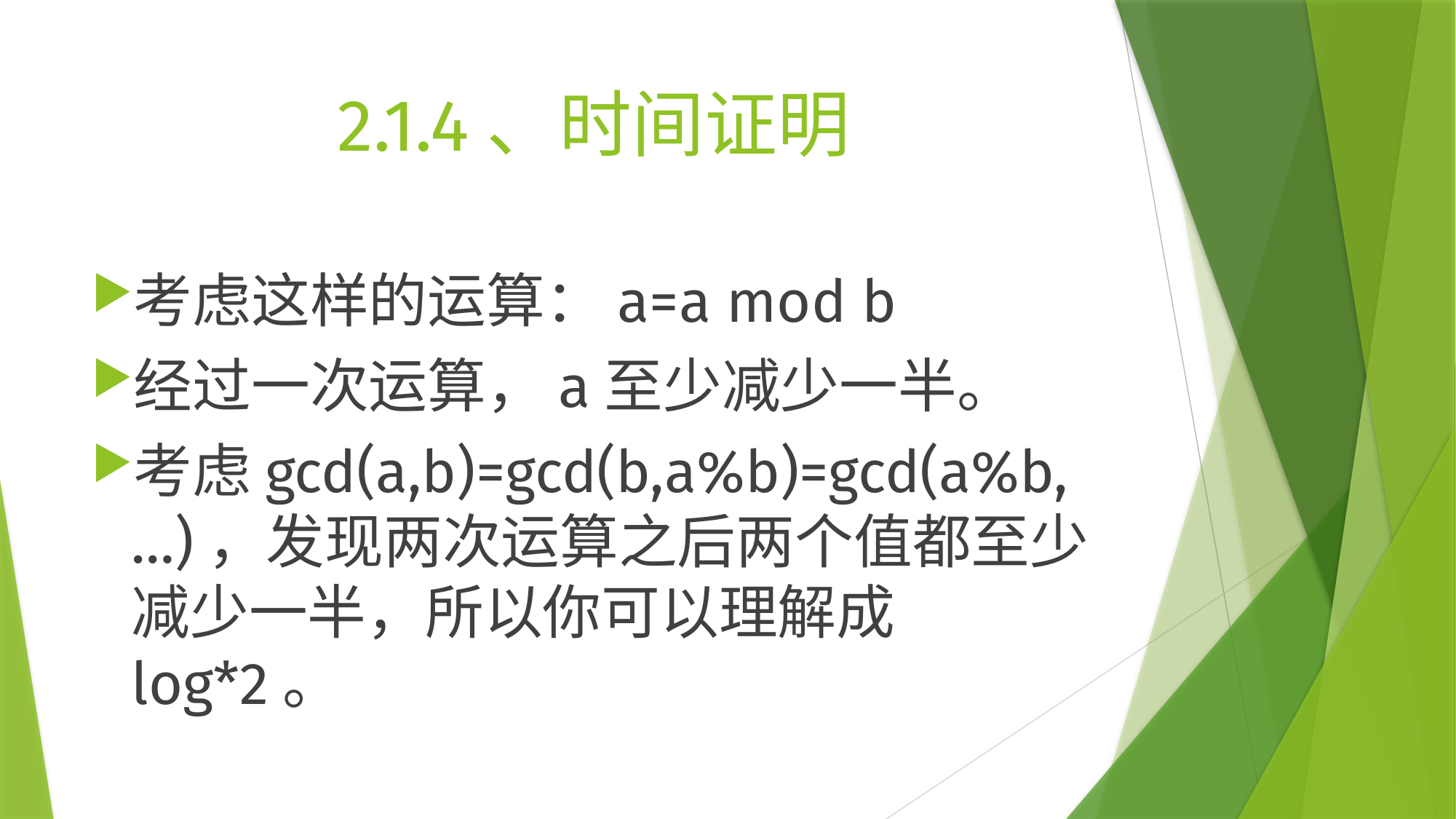

# 2.1.4、时间证明
考虑这样的运算：a=a mod b
经过一次运算，a至少减少一半。
考虑gcd(a,b)=gcd(b,a%b)=gcd(a%b,…)，发现两次运算之后两个值都至少减少一半，所以你可以理解成log*2。